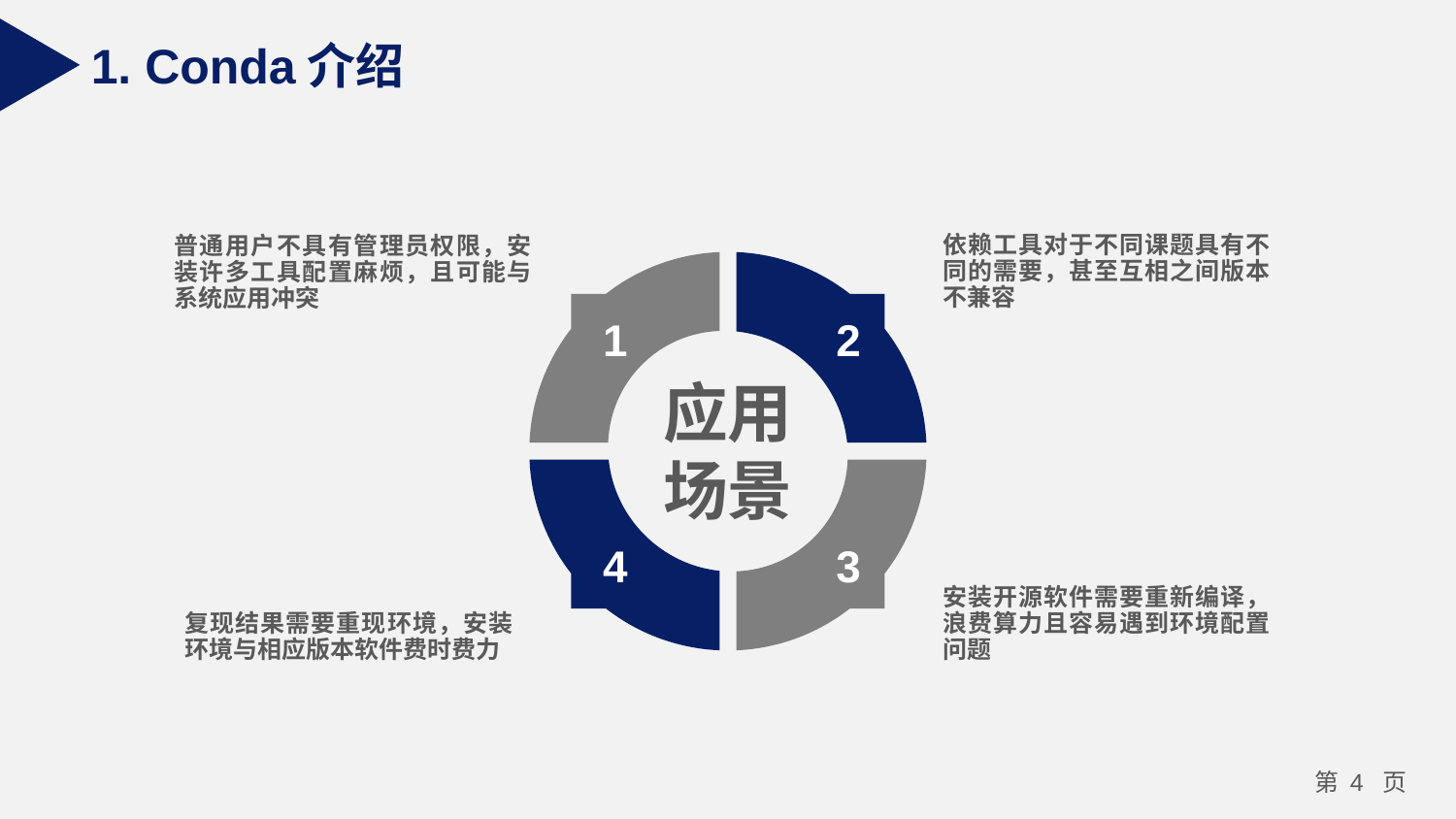

1. Conda介绍
依赖工具对于不同课题具有不同的需要，甚至互相之间版本不兼容
普通用户不具有管理员权限，安装许多工具配置麻烦，且可能与系统应用冲突

1
2

4
3
应用场景
安装开源软件需要重新编译，浪费算力且容易遇到环境配置问题
复现结果需要重现环境，安装环境与相应版本软件费时费力